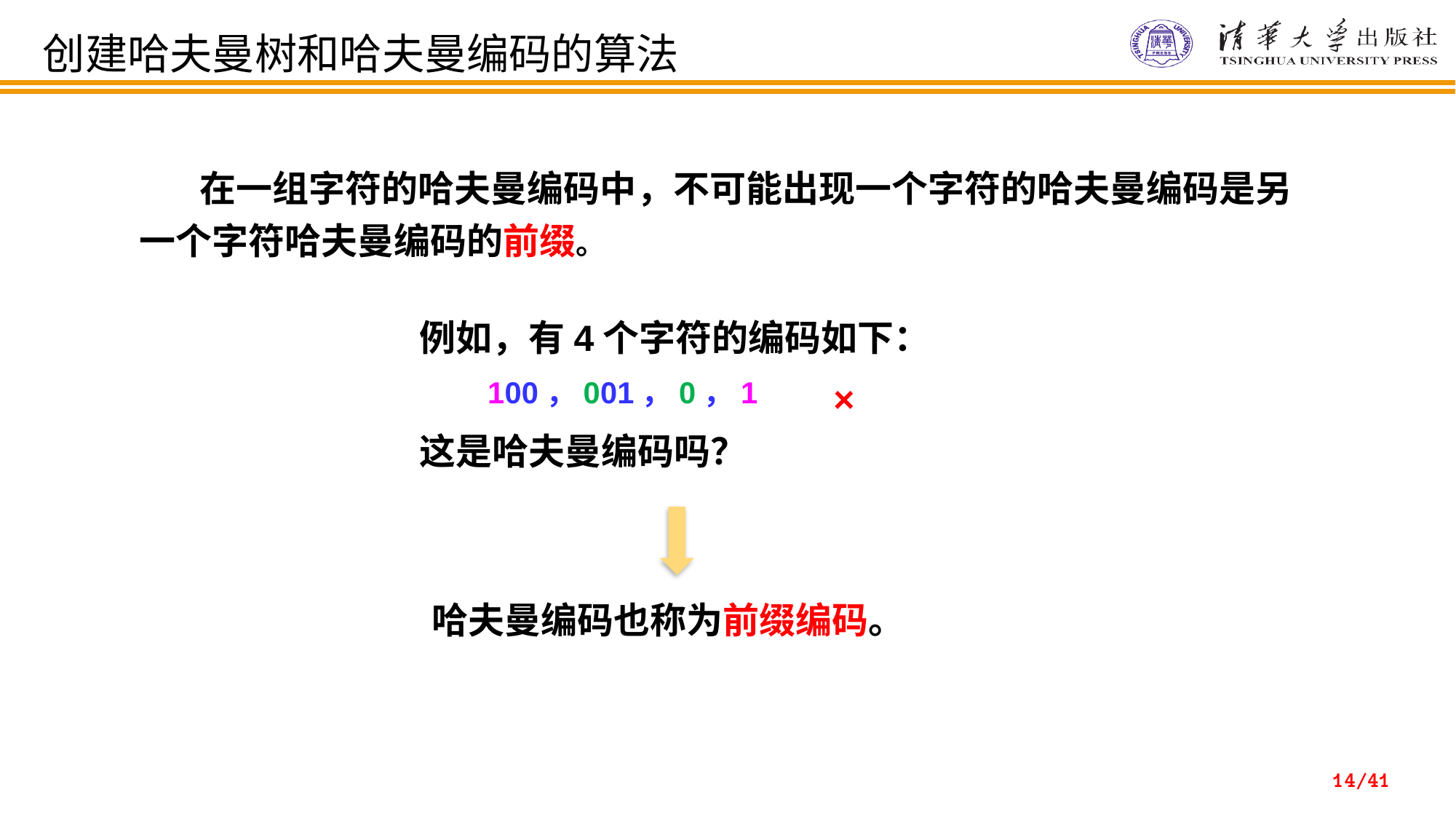

创建哈夫曼树和哈夫曼编码的算法
　　在一组字符的哈夫曼编码中，不可能出现一个字符的哈夫曼编码是另一个字符哈夫曼编码的前缀。
例如，有4个字符的编码如下：
　　100，001，0，1
这是哈夫曼编码吗？
×

哈夫曼编码也称为前缀编码。